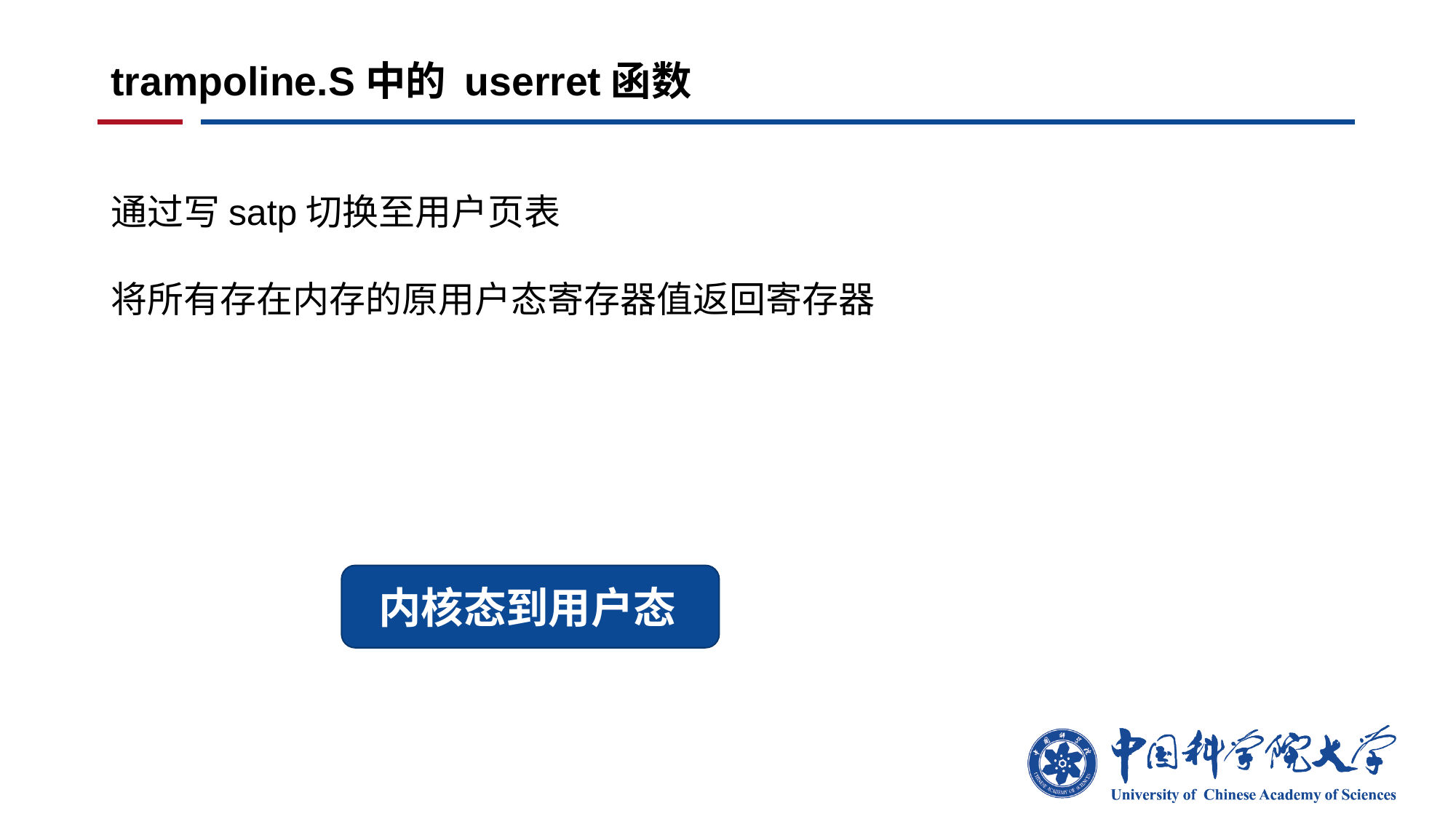

# trampoline.S中的 userret函数
通过写satp切换至用户页表

将所有存在内存的原用户态寄存器值返回寄存器

内核态到用户态